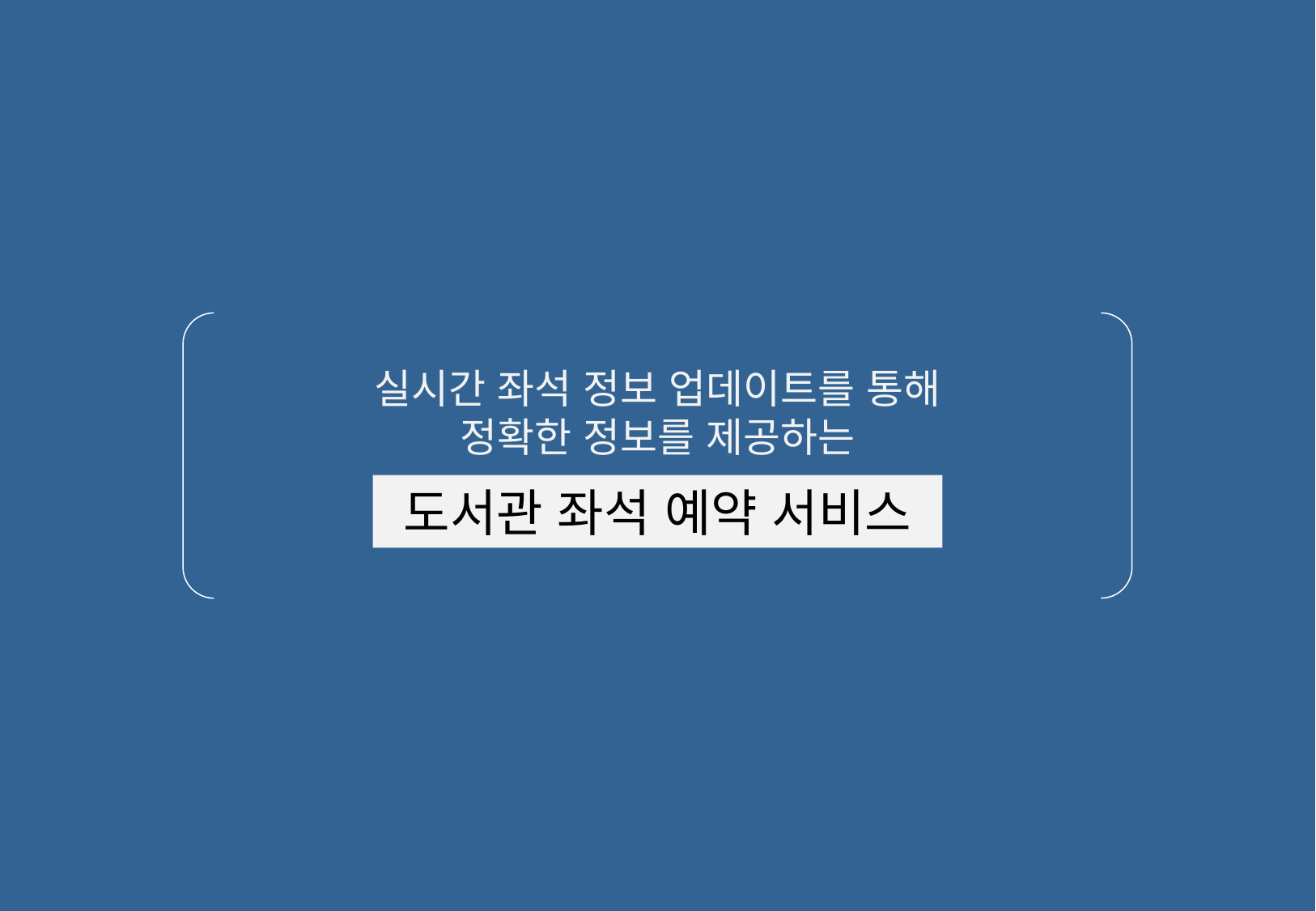

실시간 좌석 정보 업데이트를 통해
정확한 정보를 제공하는
도서관 좌석 예약 서비스